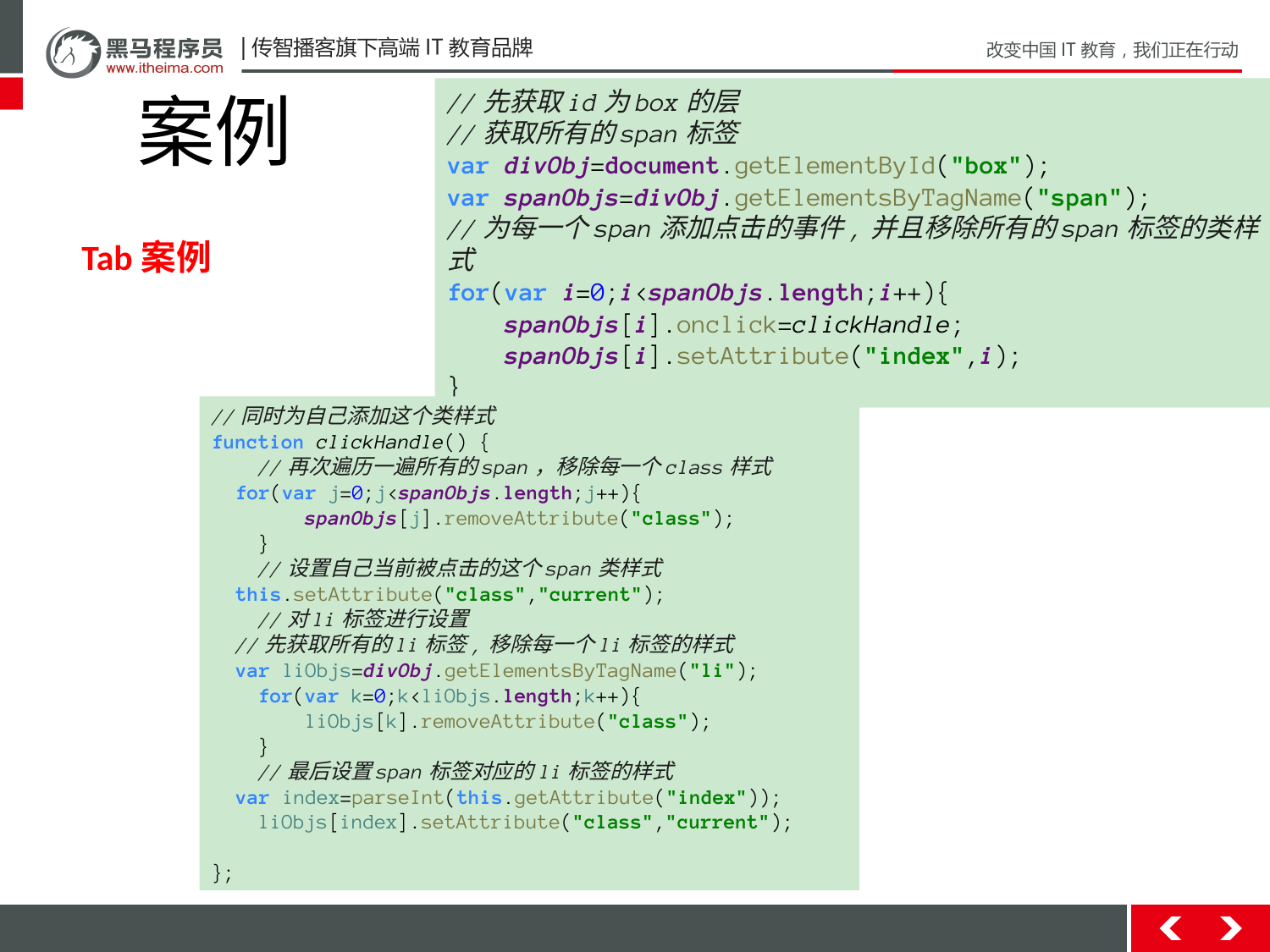

案例
//先获取id为box的层
//获取所有的span标签
var divObj=document.getElementById("box");
var spanObjs=divObj.getElementsByTagName("span");
//为每一个span添加点击的事件,并且移除所有的span标签的类样式
for(var i=0;i<spanObjs.length;i++){
    spanObjs[i].onclick=clickHandle;
    spanObjs[i].setAttribute("index",i);
}
Tab案例
//同时为自己添加这个类样式
function clickHandle() {
    //再次遍历一遍所有的span，移除每一个class样式
    for(var j=0;j<spanObjs.length;j++){
        spanObjs[j].removeAttribute("class");
    }
    //设置自己当前被点击的这个span类样式
    this.setAttribute("class","current");
    //对li标签进行设置
    //先获取所有的li标签,移除每一个li标签的样式
    var liObjs=divObj.getElementsByTagName("li");
    for(var k=0;k<liObjs.length;k++){
        liObjs[k].removeAttribute("class");
    }
    //最后设置span标签对应的li标签的样式
    var index=parseInt(this.getAttribute("index"));
    liObjs[index].setAttribute("class","current");
};